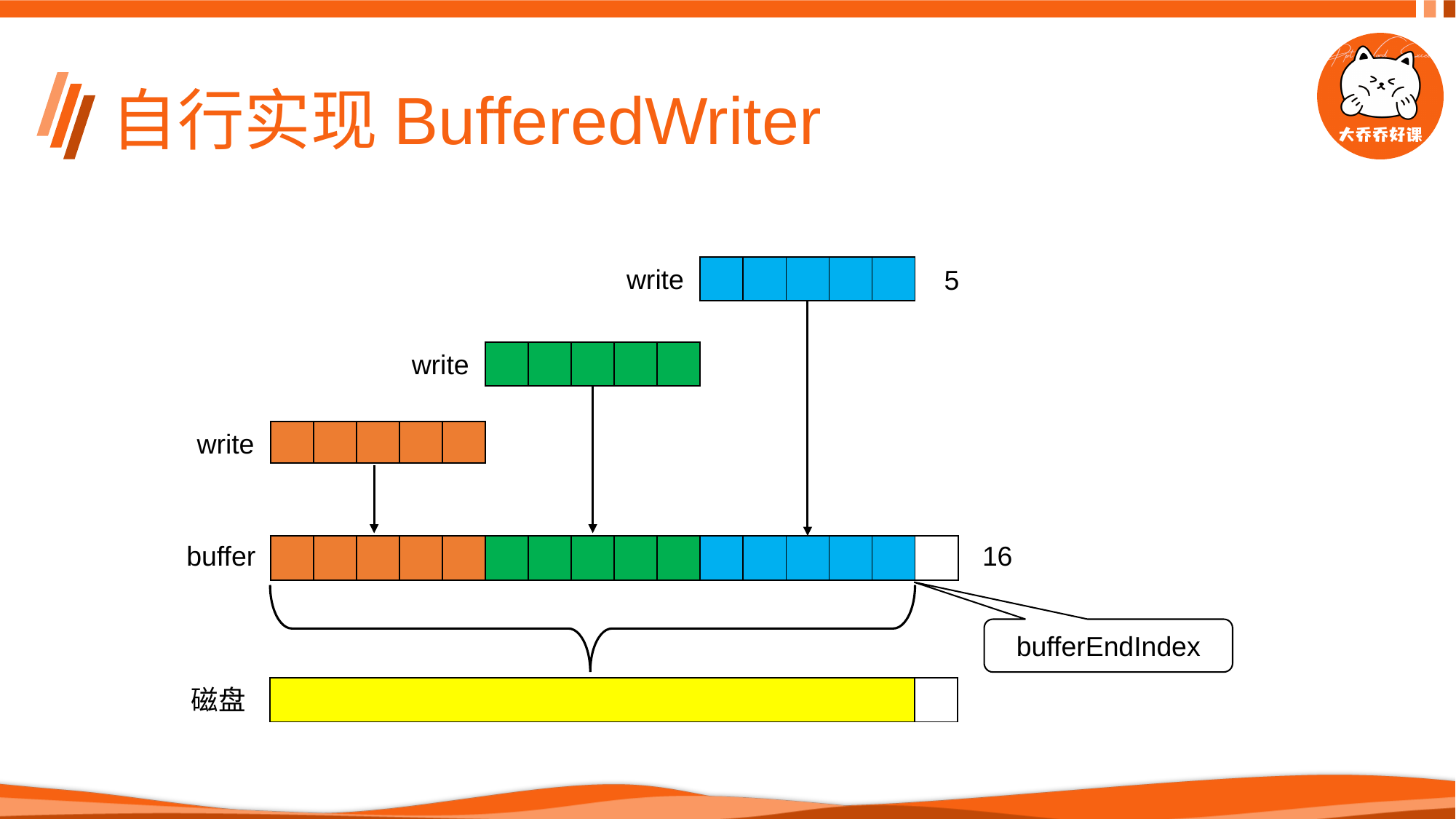

# 自行实现BufferedWriter
write
|  |  |  |  |  |
| --- | --- | --- | --- | --- |
5

write
|  |  |  |  |  |
| --- | --- | --- | --- | --- |
write
|  |  |  |  |  |
| --- | --- | --- | --- | --- |
buffer
16
|  |  |  |  |  |  |  |  |  |  |  |  |  |  |  |  |
| --- | --- | --- | --- | --- | --- | --- | --- | --- | --- | --- | --- | --- | --- | --- | --- |
bufferEndIndex
磁盘
|  |  |
| --- | --- |